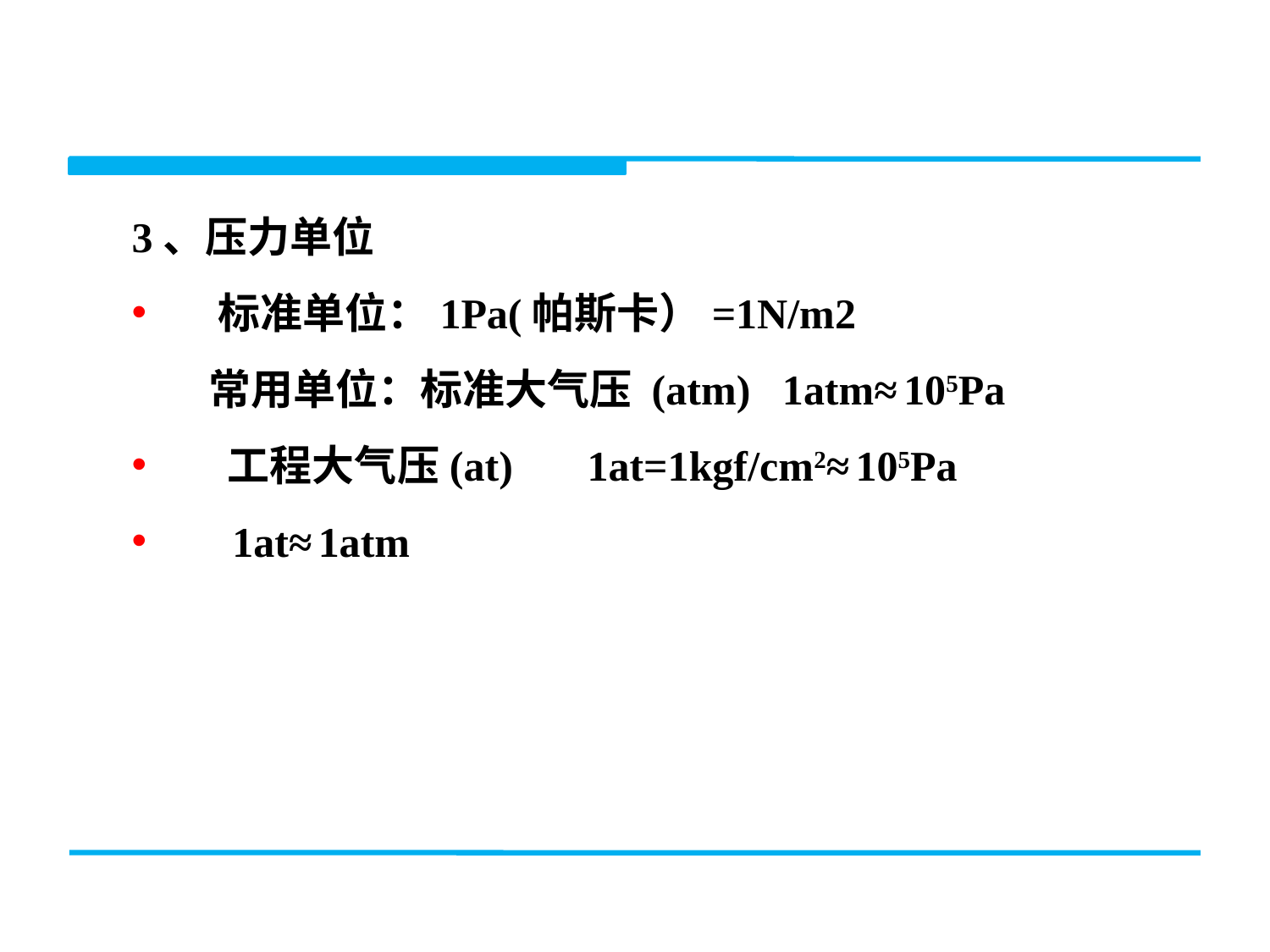

3、压力单位
   标准单位：1Pa(帕斯卡）=1N/m2
       常用单位：标准大气压 (atm)   1atm≈ 105Pa
    工程大气压(at)       1at=1kgf/cm2≈ 105Pa
     1at≈ 1atm